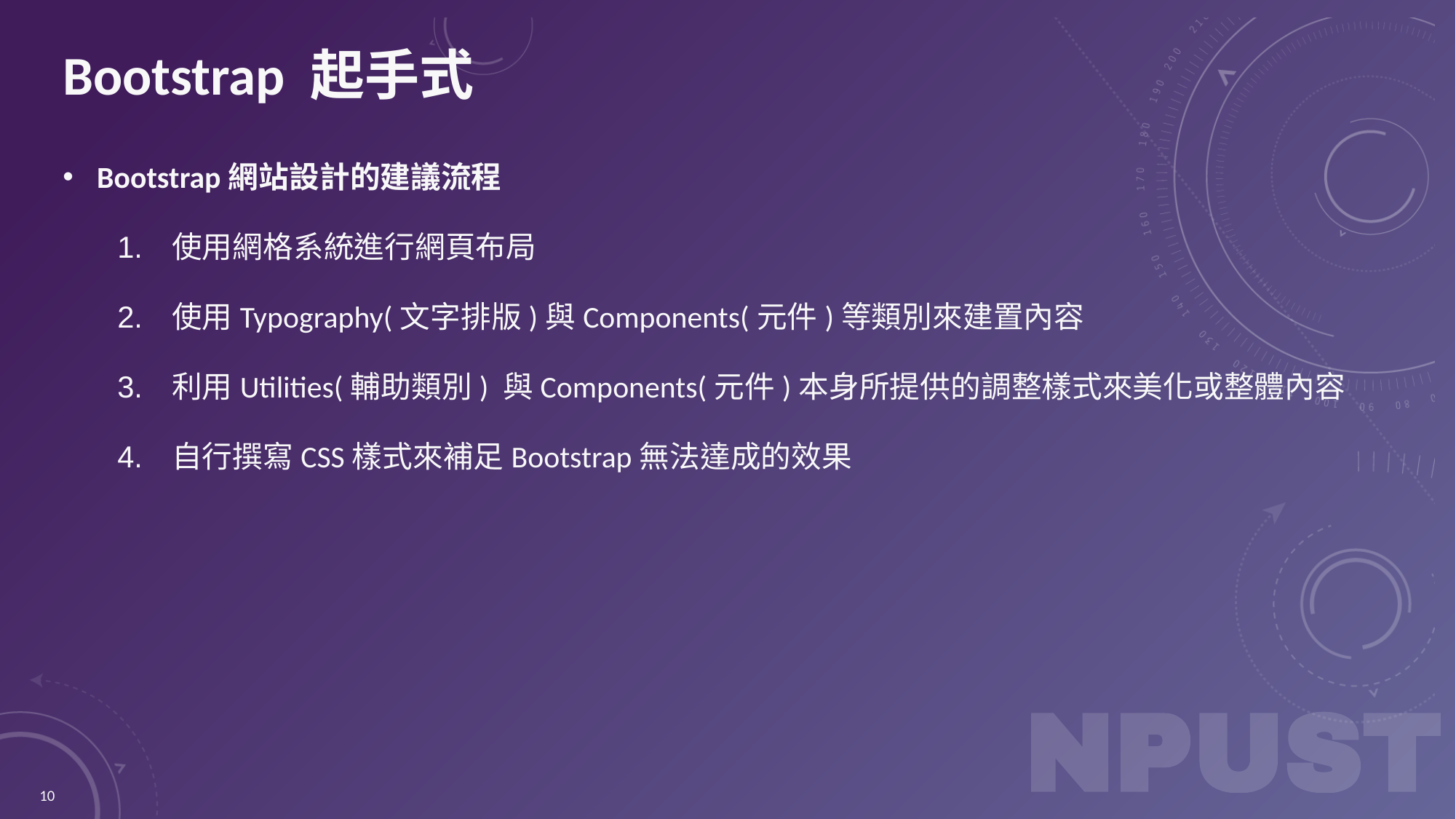

# Bootstrap 起手式
Bootstrap網站設計的建議流程
使用網格系統進行網頁布局
使用Typography(文字排版)與Components(元件)等類別來建置內容
利用Utilities(輔助類別) 與Components(元件)本身所提供的調整樣式來美化或整體內容
自行撰寫CSS樣式來補足Bootstrap無法達成的效果
10